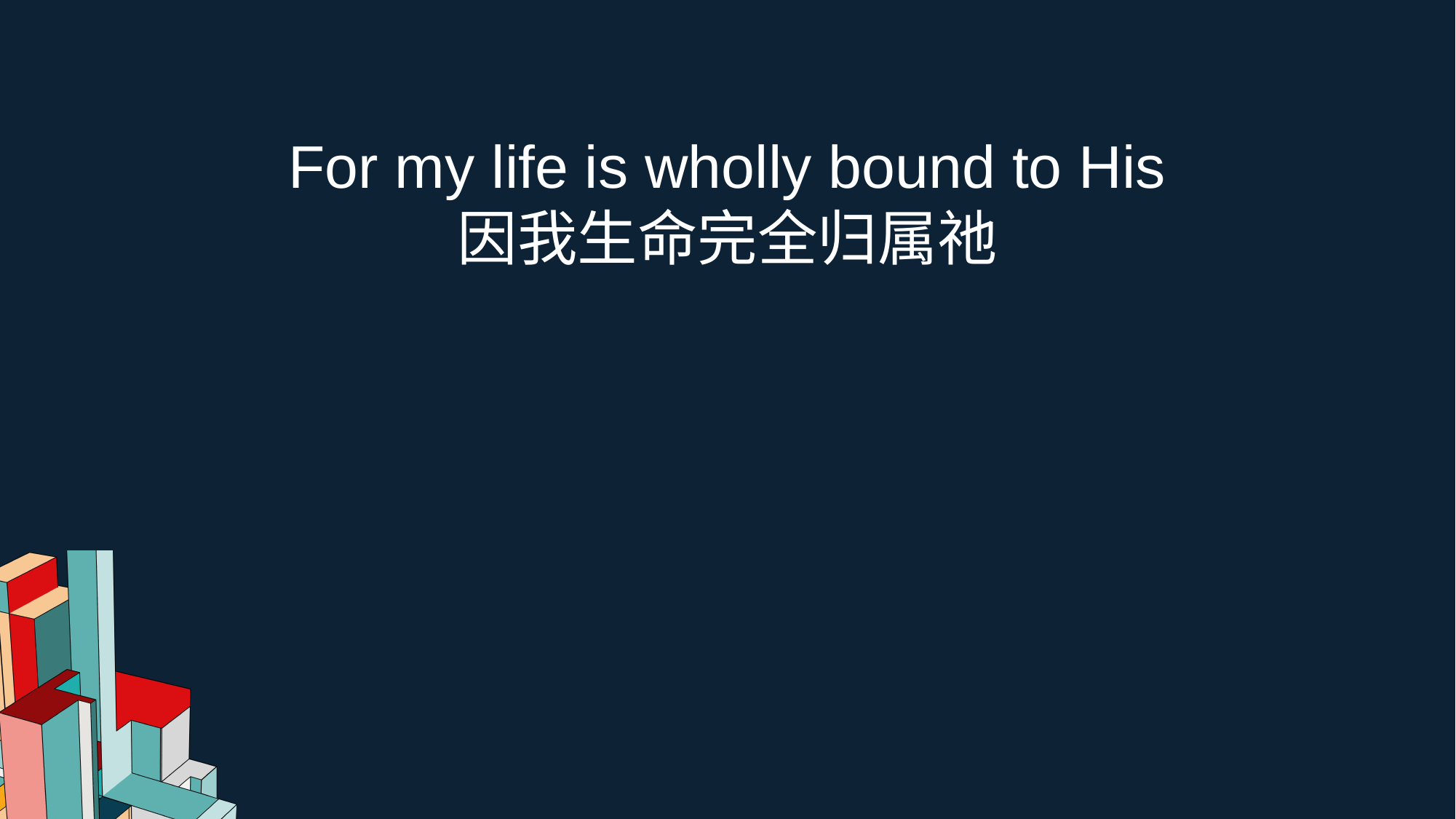

For my life is wholly bound to His
因我生命完全归属祂